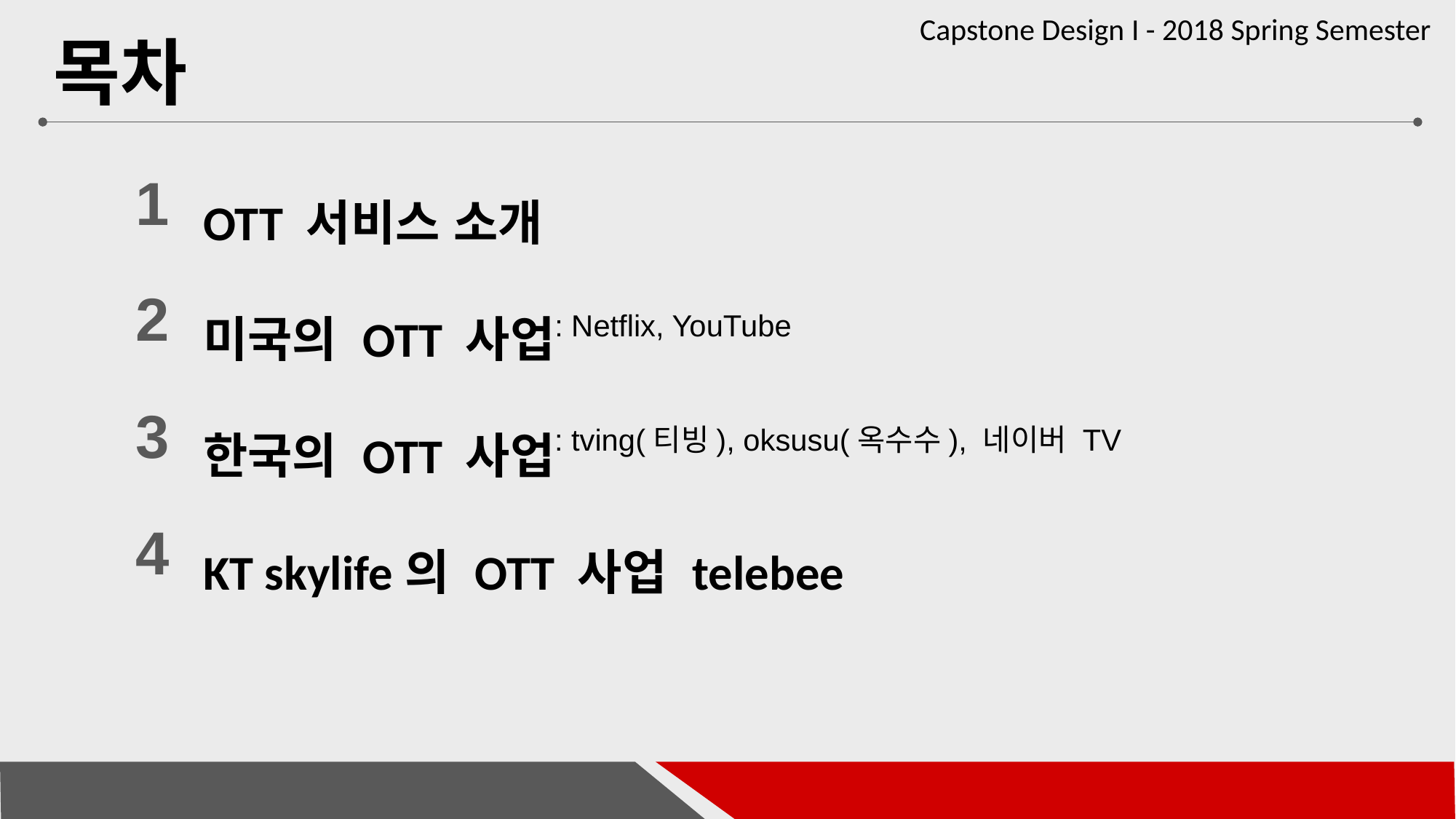

# 목차
OTT 서비스 소개
미국의 OTT 사업
한국의 OTT 사업
KT skylife의 OTT 사업 telebee
1
2
: Netflix, YouTube
3
: tving(티빙), oksusu(옥수수), 네이버 TV
4